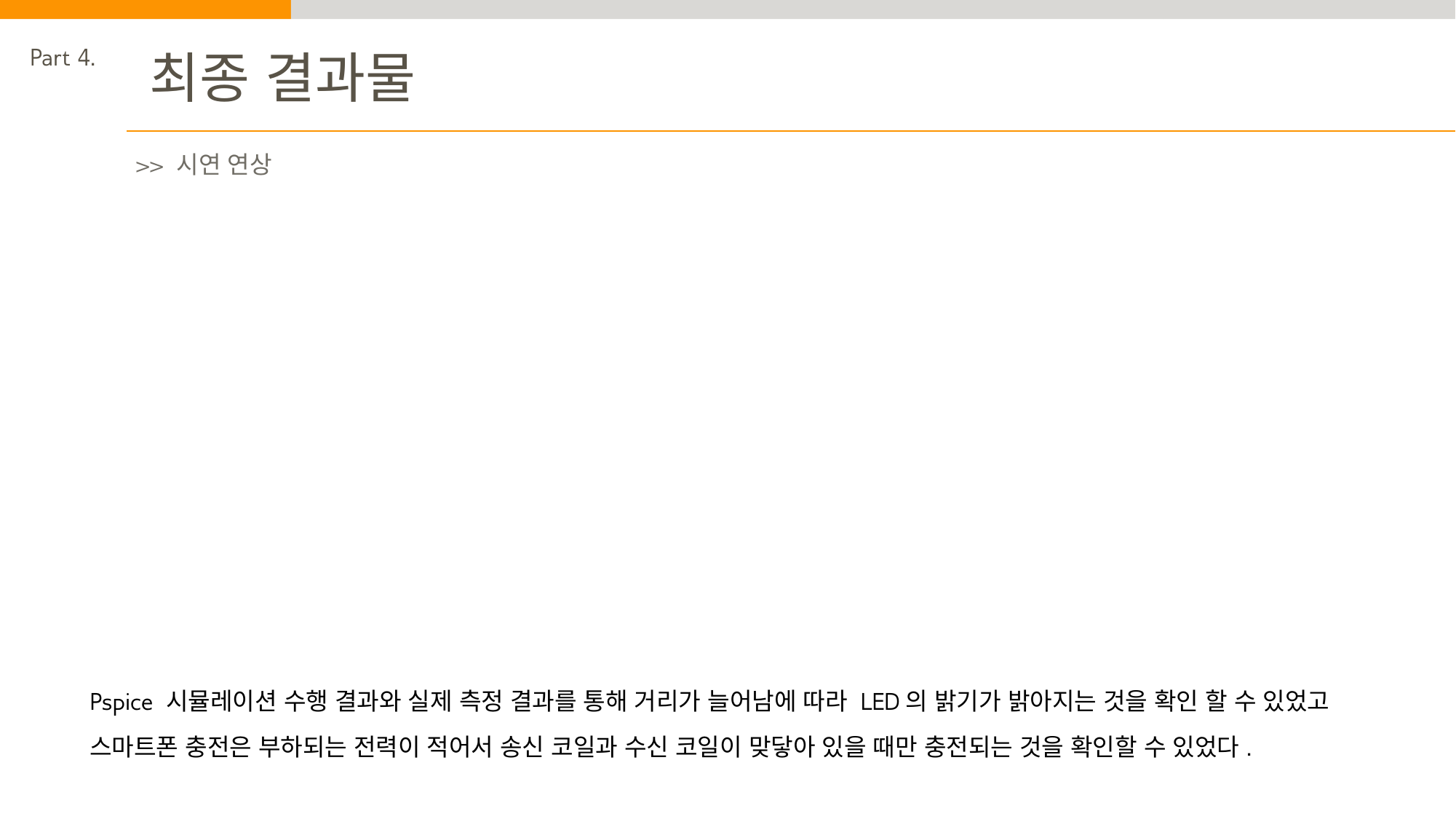

Part 4.
최종 결과물
>> 시연 연상
Pspice 시뮬레이션 수행 결과와 실제 측정 결과를 통해 거리가 늘어남에 따라 LED의 밝기가 밝아지는 것을 확인 할 수 있었고 스마트폰 충전은 부하되는 전력이 적어서 송신 코일과 수신 코일이 맞닿아 있을 때만 충전되는 것을 확인할 수 있었다.